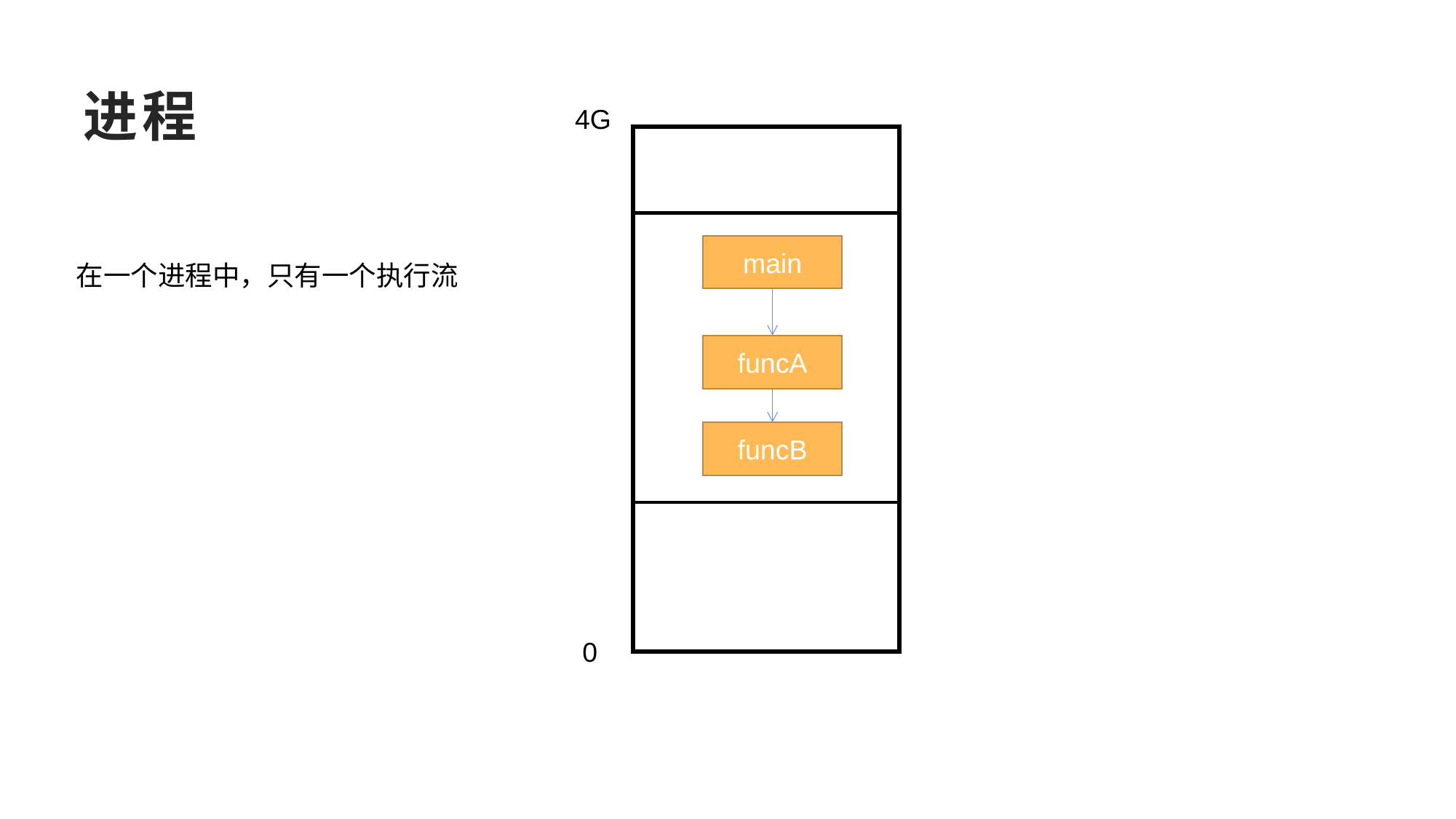

# 进程
4G

main
在一个进程中，只有一个执行流
funcA
funcB
0